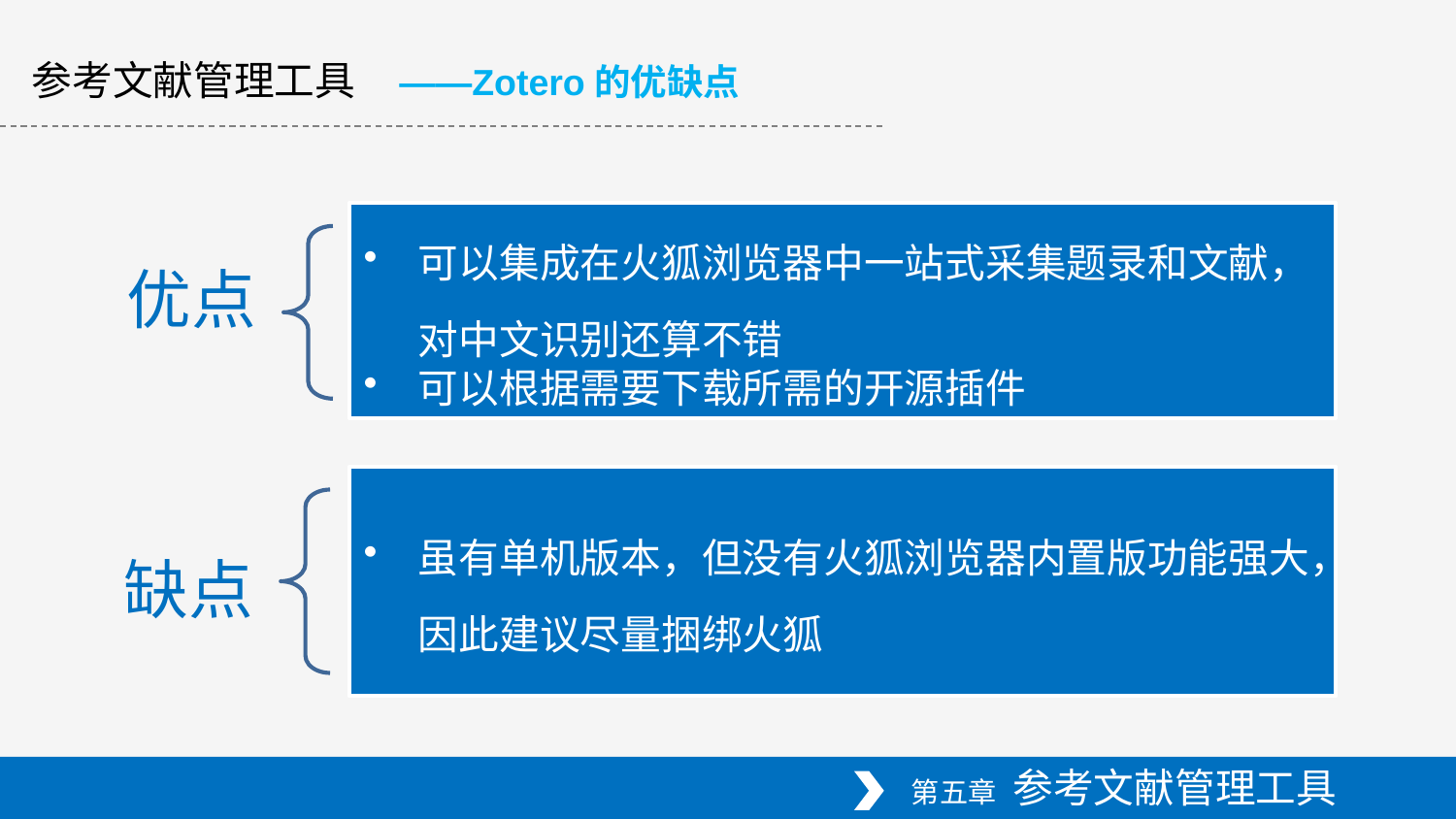

参考文献管理工具
——Zotero的优缺点
可以集成在火狐浏览器中一站式采集题录和文献，对中文识别还算不错
可以根据需要下载所需的开源插件

优点
虽有单机版本，但没有火狐浏览器内置版功能强大，因此建议尽量捆绑火狐

缺点